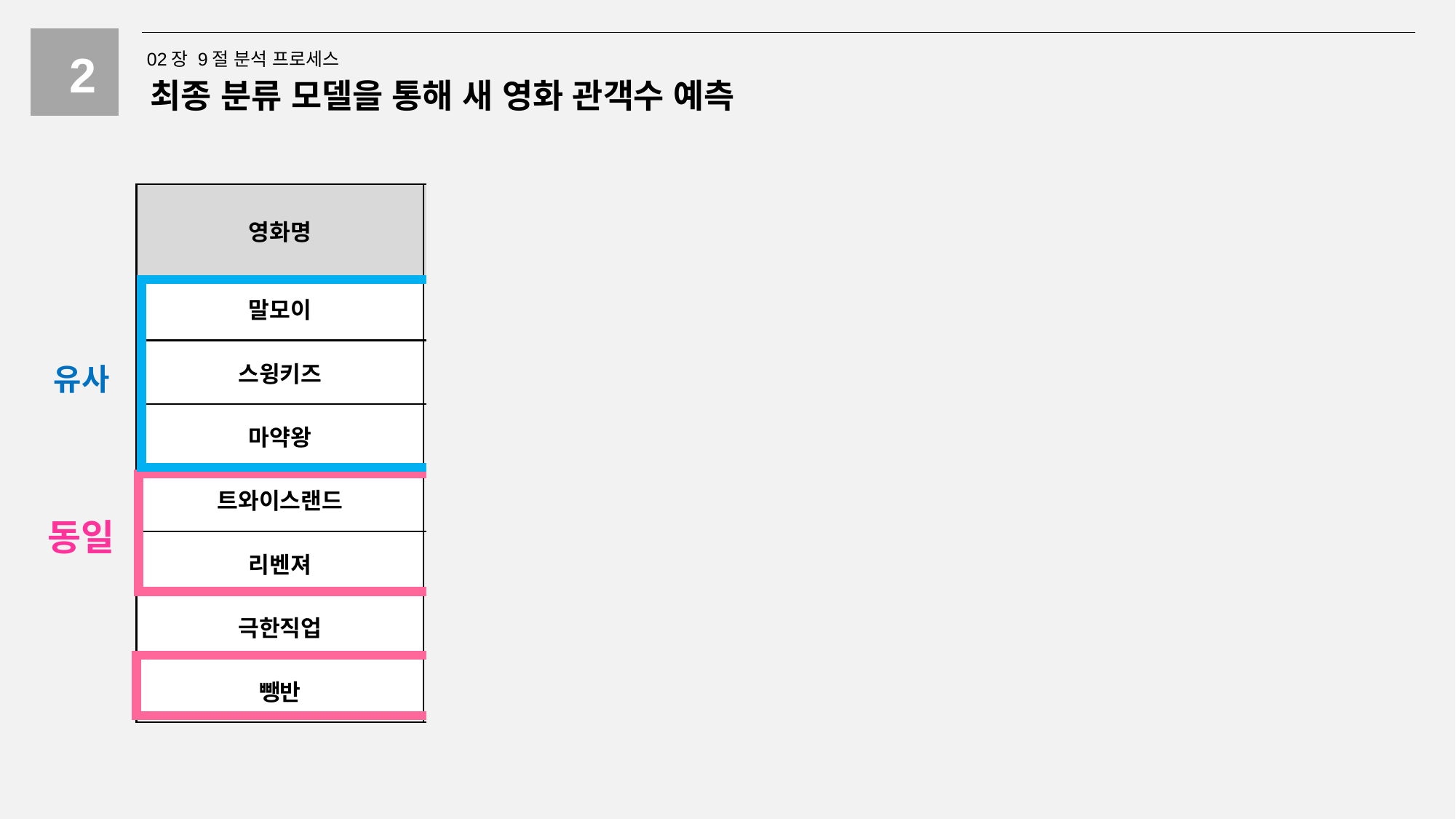

2
02장 9절 분석 프로세스
최종 분류 모델을 통해 새 영화 관객수 예측

| 영화명 | ANN 모델 관객수 예측 | Random Forest 모델 관객수 예측 | 실제 관객수 (2019.02.21기준) | 실제관객수 |
| --- | --- | --- | --- | --- |
| 말모이 | ABOVE1.5M | ABOVE2M | 2,858,130 | ABOVE2.5M |
| 스윙키즈 | ABOVE1.5M | ABOVE1.5M | 1,471,248 | ABOVE1M |
| 마약왕 | ABOVE1M | ABOVE2.5M | 1,864,077 | ABOVE1.5M |
| 트와이스랜드 | UNDER500K | UNDER500K | 18,254 | UNDER500K |
| 리벤져 | UNDER500K | UNDER500K | 3,232 | UNDER500K |
| 극한직업 | ABOVE3.5M | ABOVE3.5M | 14,856,794 | ABOVE10M |
| 뺑반 | ABOVE1.5M | ABOVE1.5M | 1,825,750 | ABOVE1.5M |

유사

동일